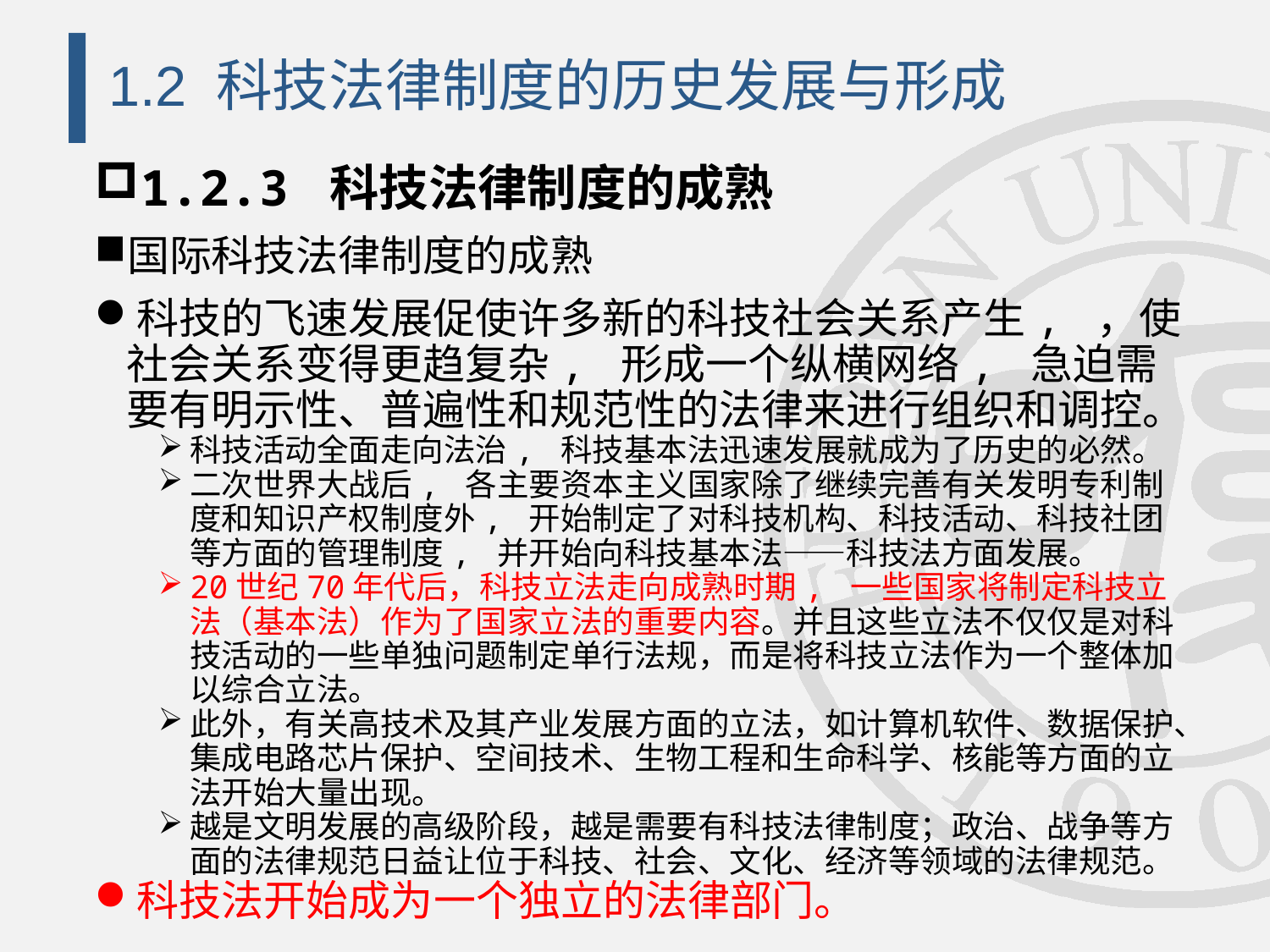

# 1.2 科技法律制度的历史发展与形成
1.2.3 科技法律制度的成熟
国际科技法律制度的成熟
科技的飞速发展促使许多新的科技社会关系产生, ，使社会关系变得更趋复杂, 形成一个纵横网络, 急迫需要有明示性、普遍性和规范性的法律来进行组织和调控。
科技活动全面走向法治, 科技基本法迅速发展就成为了历史的必然。
二次世界大战后, 各主要资本主义国家除了继续完善有关发明专利制度和知识产权制度外, 开始制定了对科技机构、科技活动、科技社团等方面的管理制度, 并开始向科技基本法——科技法方面发展。
20世纪70年代后，科技立法走向成熟时期, 一些国家将制定科技立法（基本法）作为了国家立法的重要内容。并且这些立法不仅仅是对科技活动的一些单独问题制定单行法规，而是将科技立法作为一个整体加以综合立法。
此外，有关高技术及其产业发展方面的立法，如计算机软件、数据保护、集成电路芯片保护、空间技术、生物工程和生命科学、核能等方面的立法开始大量出现。
越是文明发展的高级阶段，越是需要有科技法律制度；政治、战争等方面的法律规范日益让位于科技、社会、文化、经济等领域的法律规范。
科技法开始成为一个独立的法律部门。